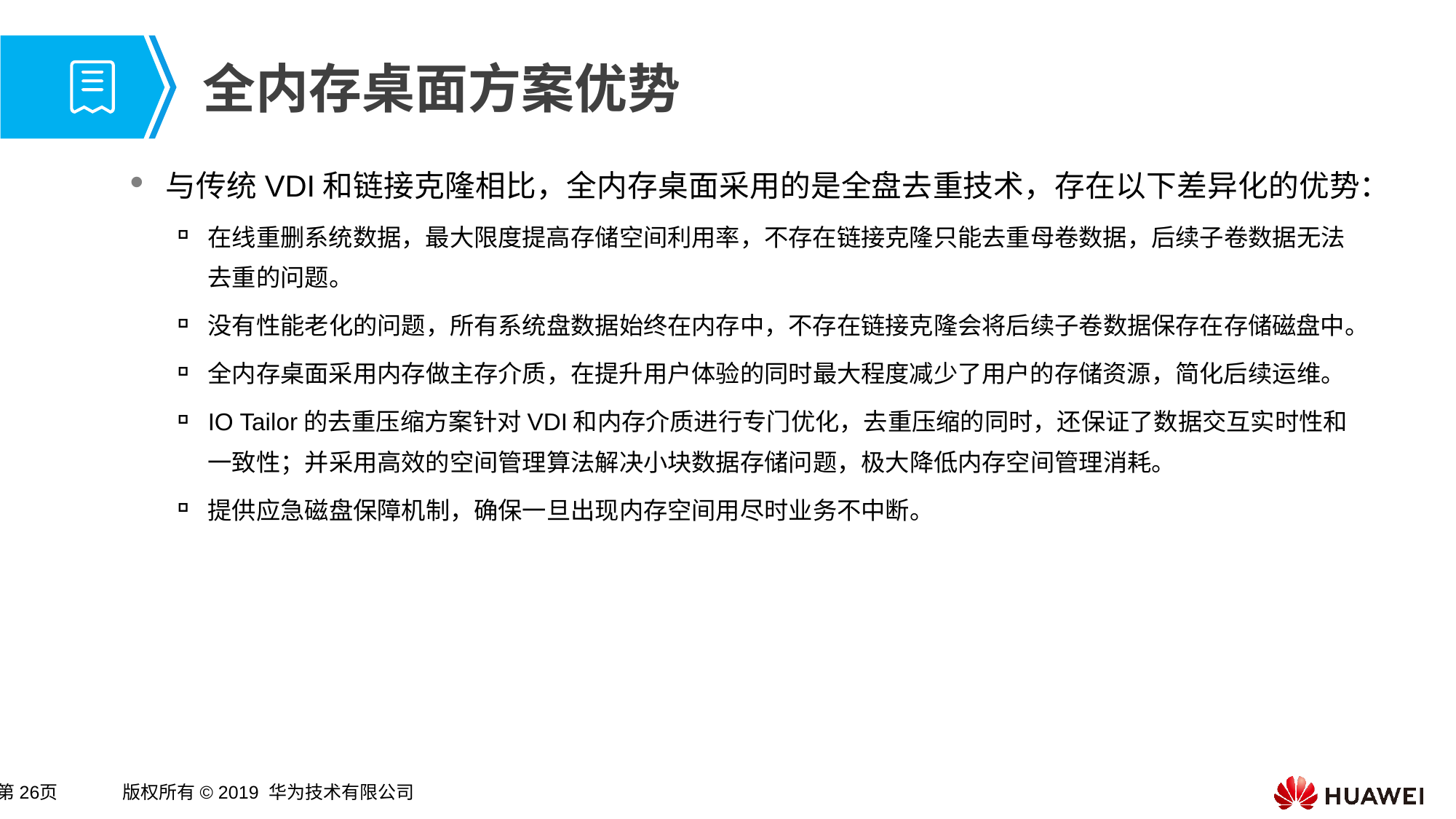

# 全内存桌面方案优势
与传统VDI和链接克隆相比，全内存桌面采用的是全盘去重技术，存在以下差异化的优势：
在线重删系统数据，最大限度提高存储空间利用率，不存在链接克隆只能去重母卷数据，后续子卷数据无法去重的问题。
没有性能老化的问题，所有系统盘数据始终在内存中，不存在链接克隆会将后续子卷数据保存在存储磁盘中。
全内存桌面采用内存做主存介质，在提升用户体验的同时最大程度减少了用户的存储资源，简化后续运维。
IO Tailor的去重压缩方案针对VDI和内存介质进行专门优化，去重压缩的同时，还保证了数据交互实时性和一致性；并采用高效的空间管理算法解决小块数据存储问题，极大降低内存空间管理消耗。
提供应急磁盘保障机制，确保一旦出现内存空间用尽时业务不中断。